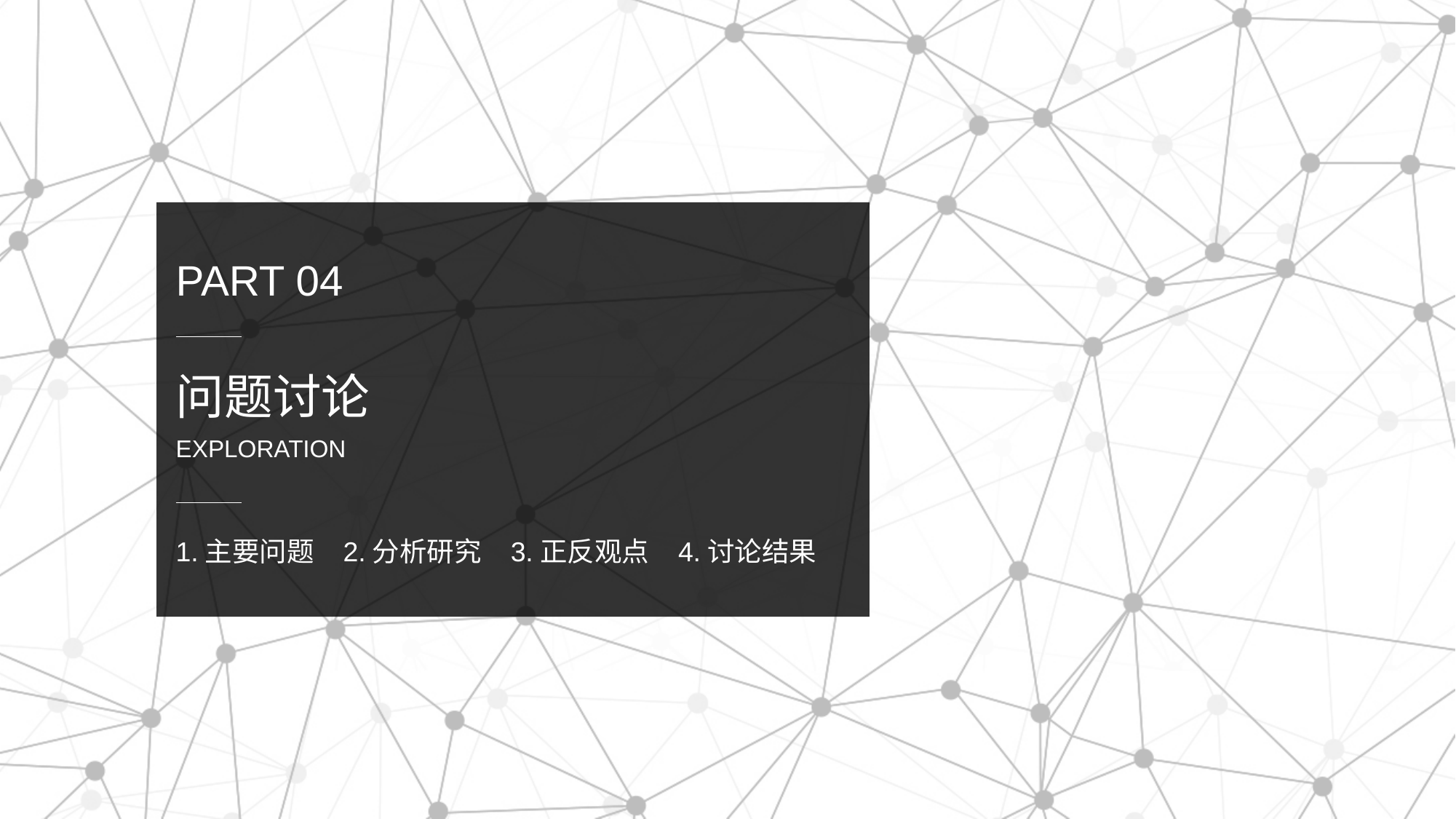

PART 04
问题讨论
EXPLORATION
1.主要问题
2.分析研究
3.正反观点
4.讨论结果